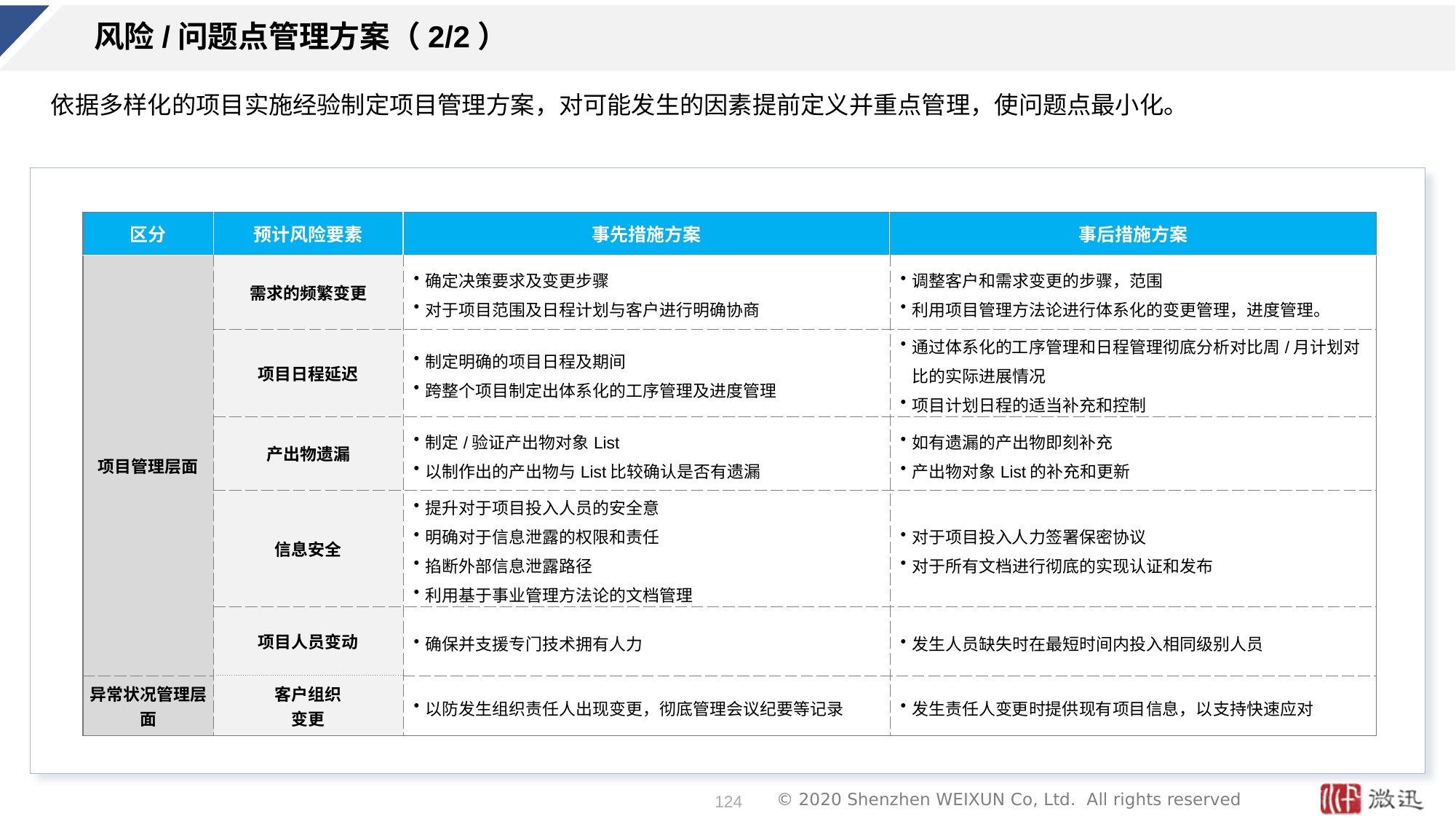

# 风险/问题点管理方案（2/2）
依据多样化的项目实施经验制定项目管理方案，对可能发生的因素提前定义并重点管理，使问题点最小化。

| 区分 | 预计风险要素 | 事先措施方案 | 事后措施方案 |
| --- | --- | --- | --- |
| 项目管理层面 | 需求的频繁变更 | 确定决策要求及变更步骤 对于项目范围及日程计划与客户进行明确协商 | 调整客户和需求变更的步骤，范围 利用项目管理方法论进行体系化的变更管理，进度管理。 |
|  | 项目日程延迟 | 制定明确的项目日程及期间 跨整个项目制定出体系化的工序管理及进度管理 | 通过体系化的工序管理和日程管理彻底分析对比周/月计划对比的实际进展情况 项目计划日程的适当补充和控制 |
|  | 产出物遗漏 | 制定/验证产出物对象List 以制作出的产出物与List比较确认是否有遗漏 | 如有遗漏的产出物即刻补充 产出物对象List的补充和更新 |
|  | 信息安全 | 提升对于项目投入人员的安全意 明确对于信息泄露的权限和责任 掐断外部信息泄露路径 利用基于事业管理方法论的文档管理 | 对于项目投入人力签署保密协议 对于所有文档进行彻底的实现认证和发布 |
|  | 项目人员变动 | 确保并支援专门技术拥有人力 | 发生人员缺失时在最短时间内投入相同级别人员 |
| 异常状况管理层面 | 客户组织 变更 | 以防发生组织责任人出现变更，彻底管理会议纪要等记录 | 发生责任人变更时提供现有项目信息，以支持快速应对 |
124